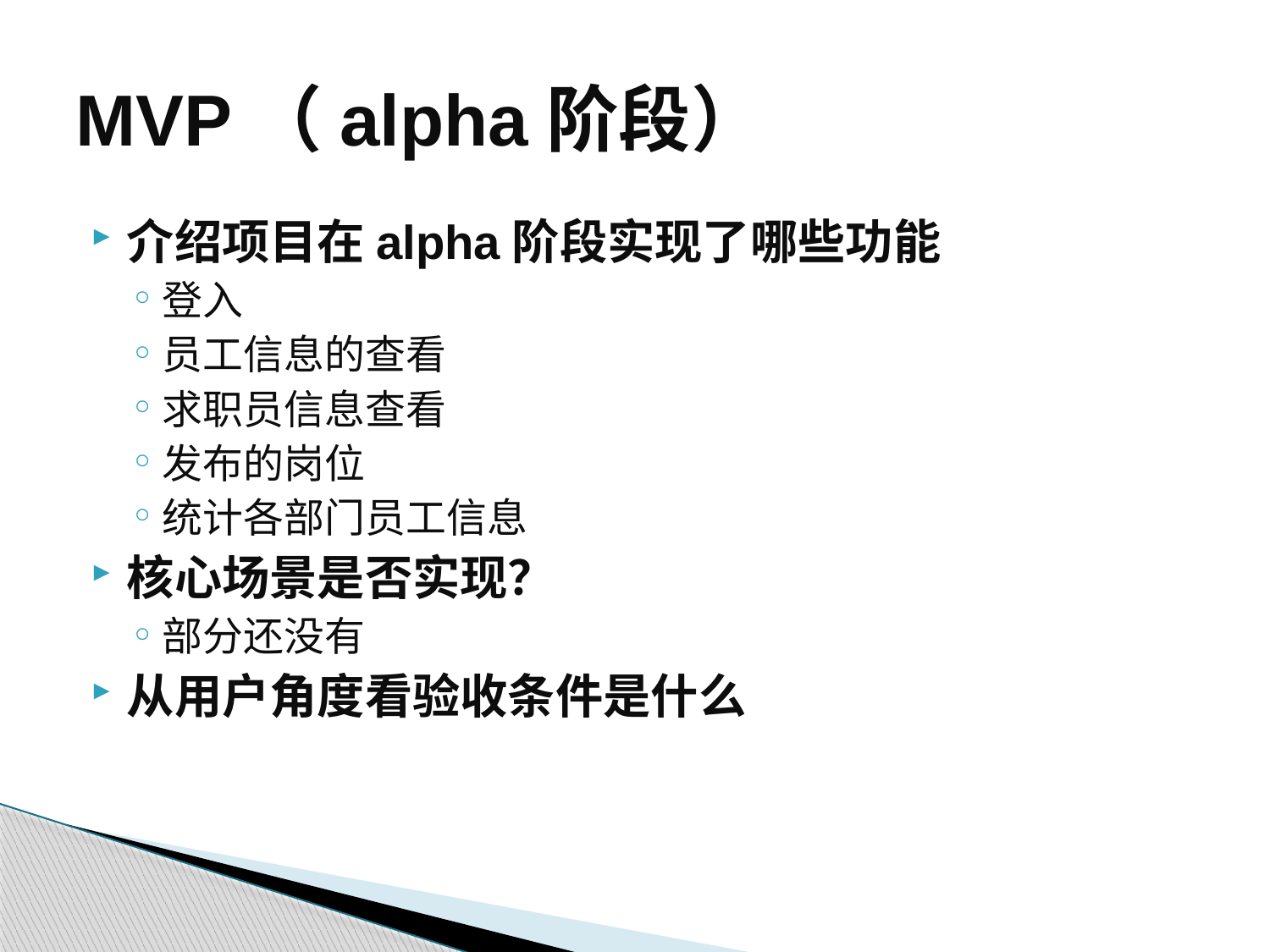

# MVP（alpha阶段）
介绍项目在alpha阶段实现了哪些功能
登入
员工信息的查看
求职员信息查看
发布的岗位
统计各部门员工信息
核心场景是否实现？
部分还没有
从用户角度看验收条件是什么